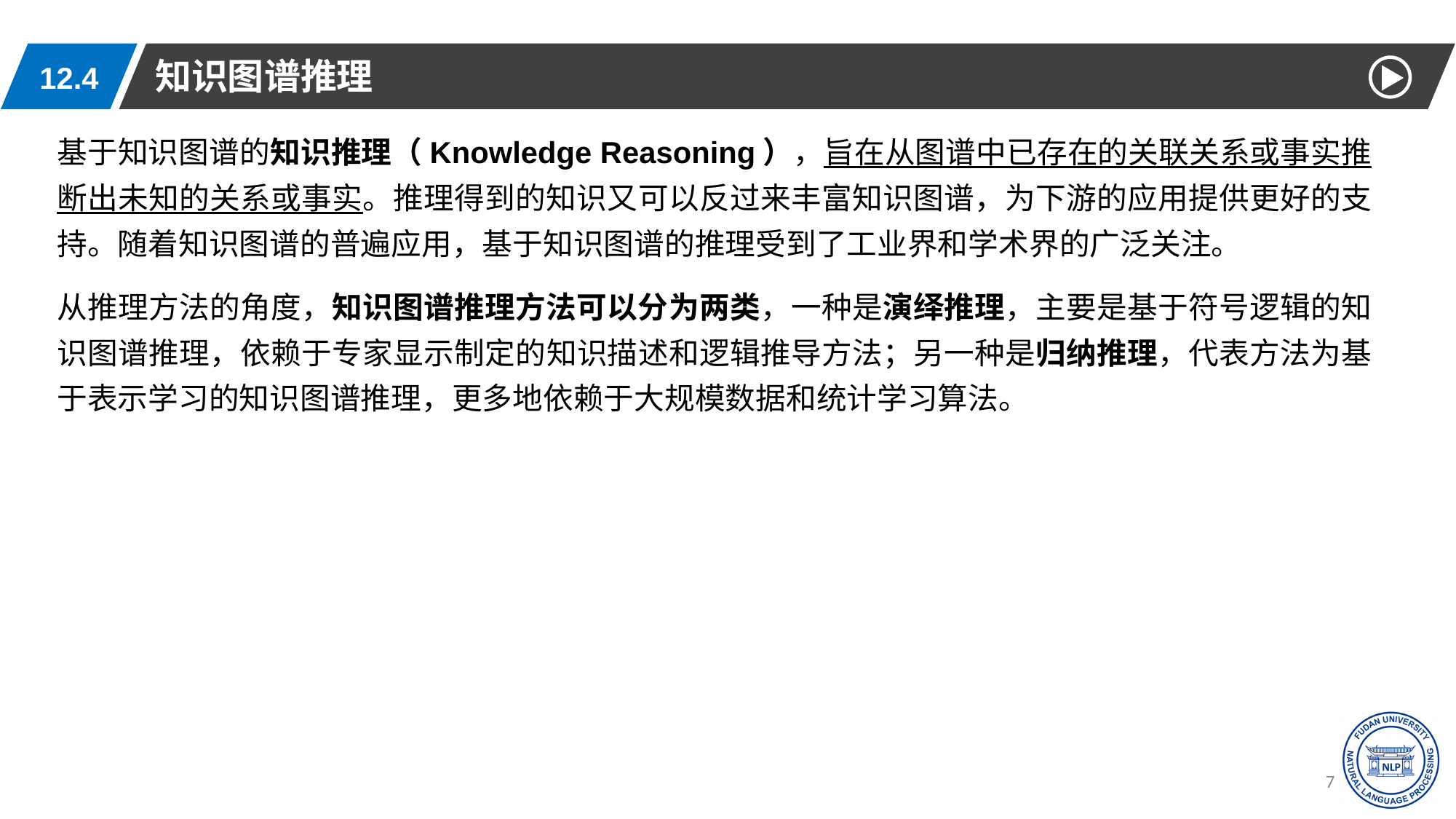

知识图谱推理
12.4

基于知识图谱的知识推理（Knowledge Reasoning），旨在从图谱中已存在的关联关系或事实推断出未知的关系或事实。推理得到的知识又可以反过来丰富知识图谱，为下游的应用提供更好的支持。随着知识图谱的普遍应用，基于知识图谱的推理受到了工业界和学术界的广泛关注。
从推理方法的角度，知识图谱推理方法可以分为两类，一种是演绎推理，主要是基于符号逻辑的知识图谱推理，依赖于专家显示制定的知识描述和逻辑推导方法；另一种是归纳推理，代表方法为基于表示学习的知识图谱推理，更多地依赖于大规模数据和统计学习算法。
74